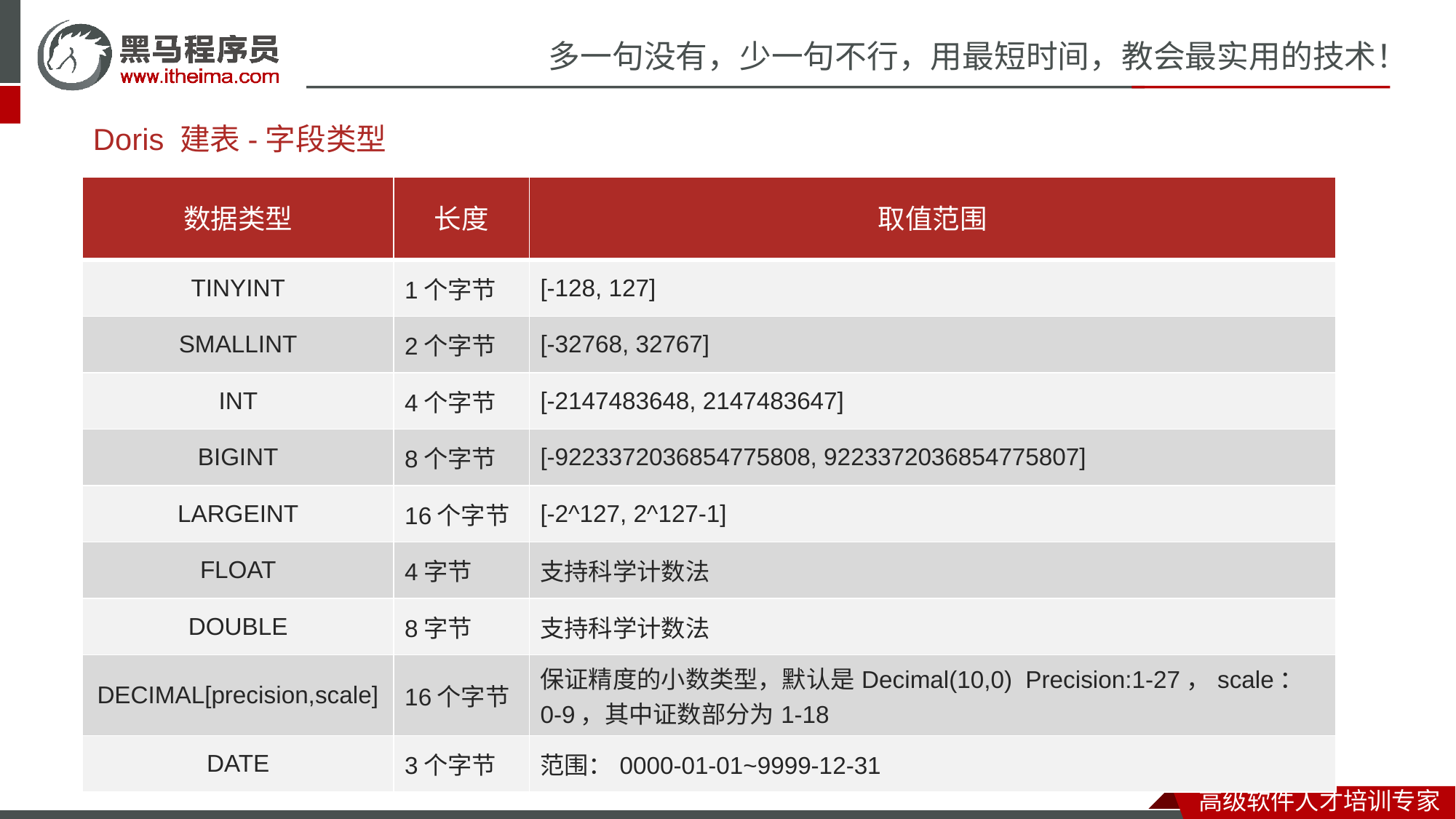

# Doris 建表-字段类型

| 数据类型 | 长度 | 取值范围 |
| --- | --- | --- |
| TINYINT | 1个字节 | [-128, 127] |
| SMALLINT | 2个字节 | [-32768, 32767] |
| INT | 4个字节 | [-2147483648, 2147483647] |
| BIGINT | 8个字节 | [-9223372036854775808, 9223372036854775807] |
| LARGEINT | 16个字节 | [-2^127, 2^127-1] |
| FLOAT | 4字节 | 支持科学计数法 |
| DOUBLE | 8字节 | 支持科学计数法 |
| DECIMAL[precision,scale] | 16个字节 | 保证精度的小数类型，默认是Decimal(10,0) Precision:1-27，scale：0-9，其中证数部分为1-18 |
| DATE | 3个字节 | 范围：0000-01-01~9999-12-31 |